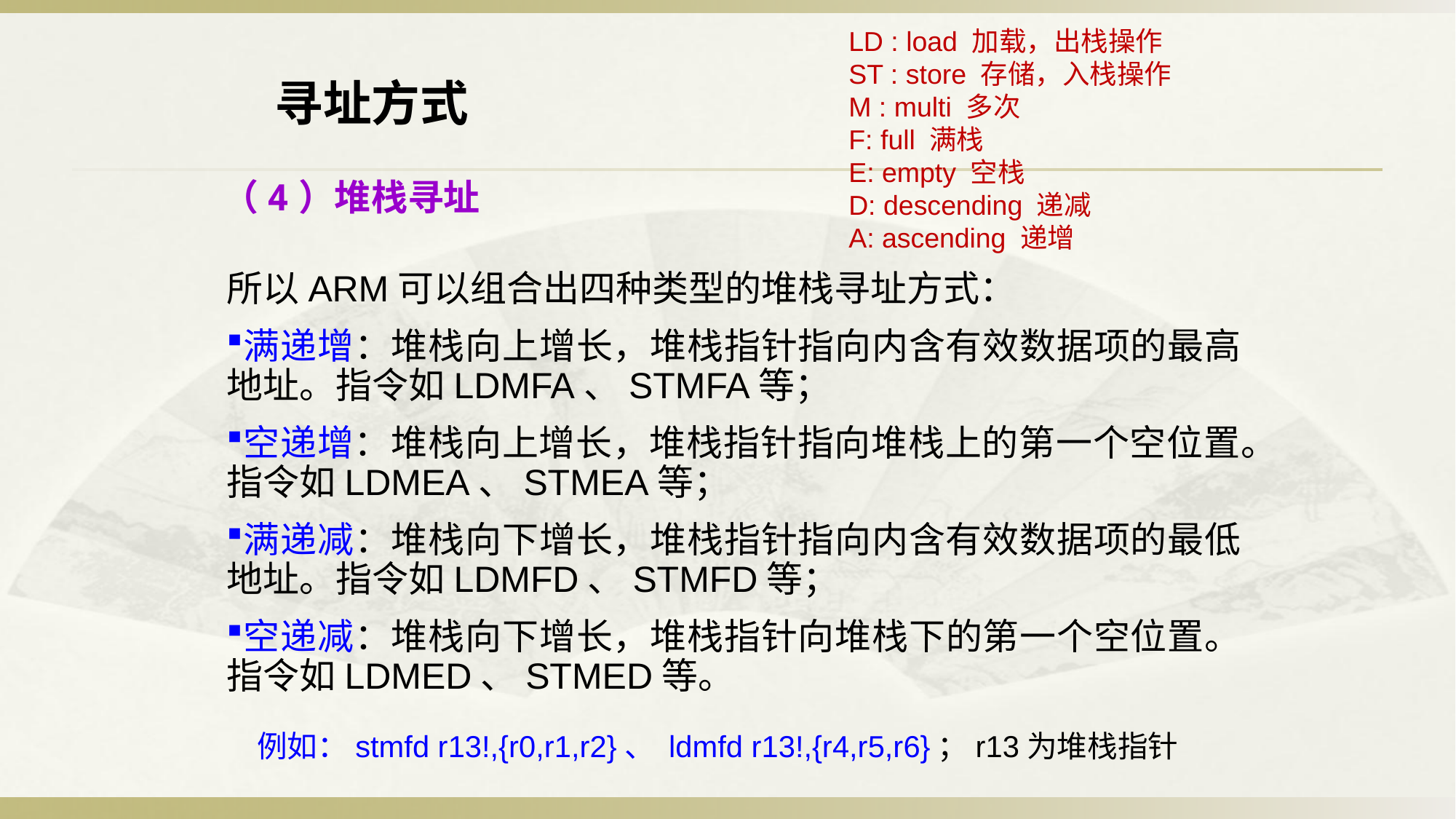

LD : load 加载，出栈操作
ST : store 存储，入栈操作
M : multi 多次
F: full 满栈
E: empty 空栈
D: descending 递减
A: ascending 递增
寻址方式
（4）堆栈寻址

所以ARM可以组合出四种类型的堆栈寻址方式：
满递增：堆栈向上增长，堆栈指针指向内含有效数据项的最高地址。指令如LDMFA、STMFA等；
空递增：堆栈向上增长，堆栈指针指向堆栈上的第一个空位置。指令如LDMEA、STMEA等；
满递减：堆栈向下增长，堆栈指针指向内含有效数据项的最低地址。指令如LDMFD、STMFD等；
空递减：堆栈向下增长，堆栈指针向堆栈下的第一个空位置。指令如LDMED、STMED等。
例如：stmfd r13!,{r0,r1,r2}、 ldmfd r13!,{r4,r5,r6}；r13为堆栈指针